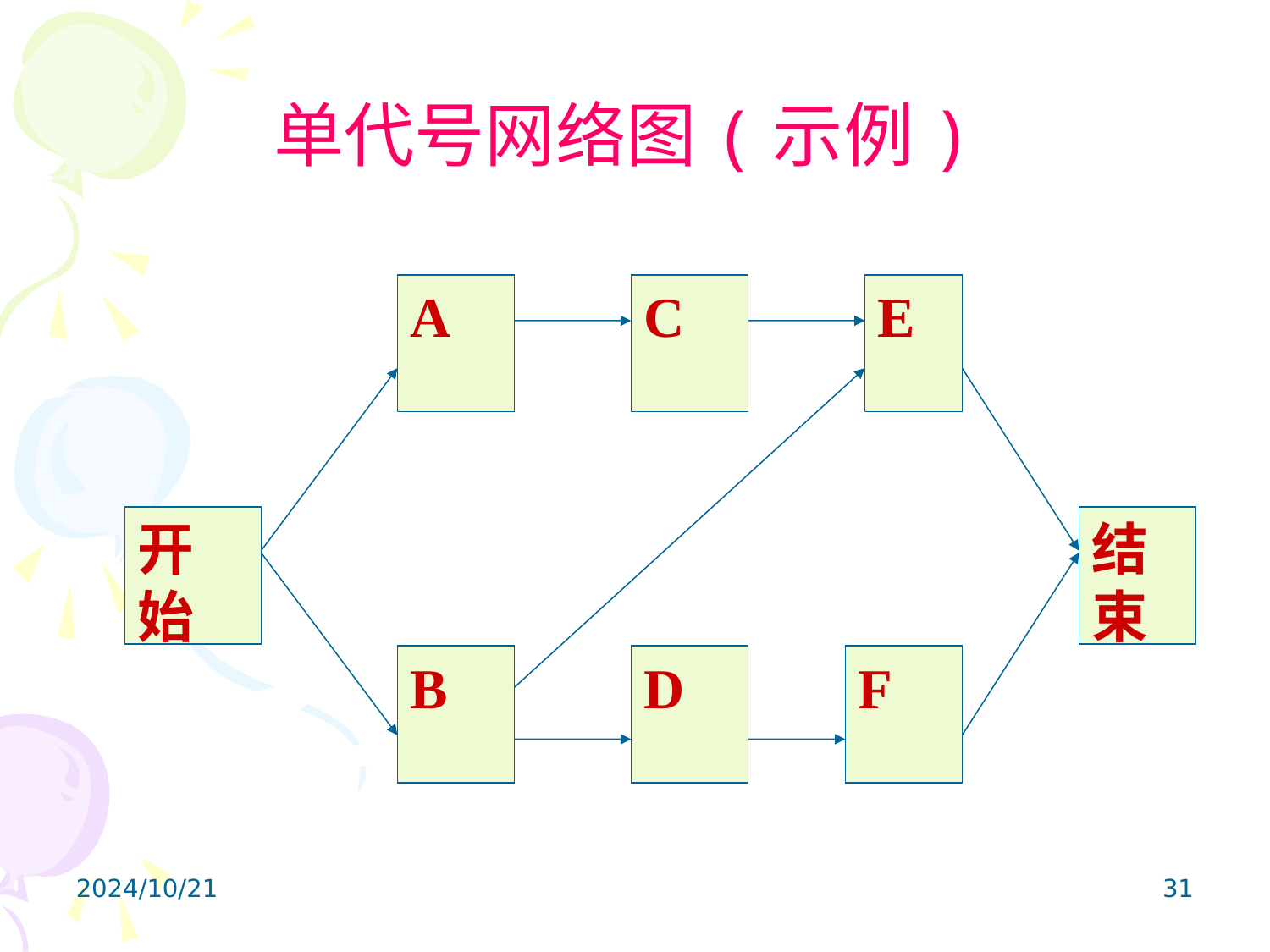

单代号网络图(示例)
A
C
E

开始
结束

B
D
F

2024/10/21
31